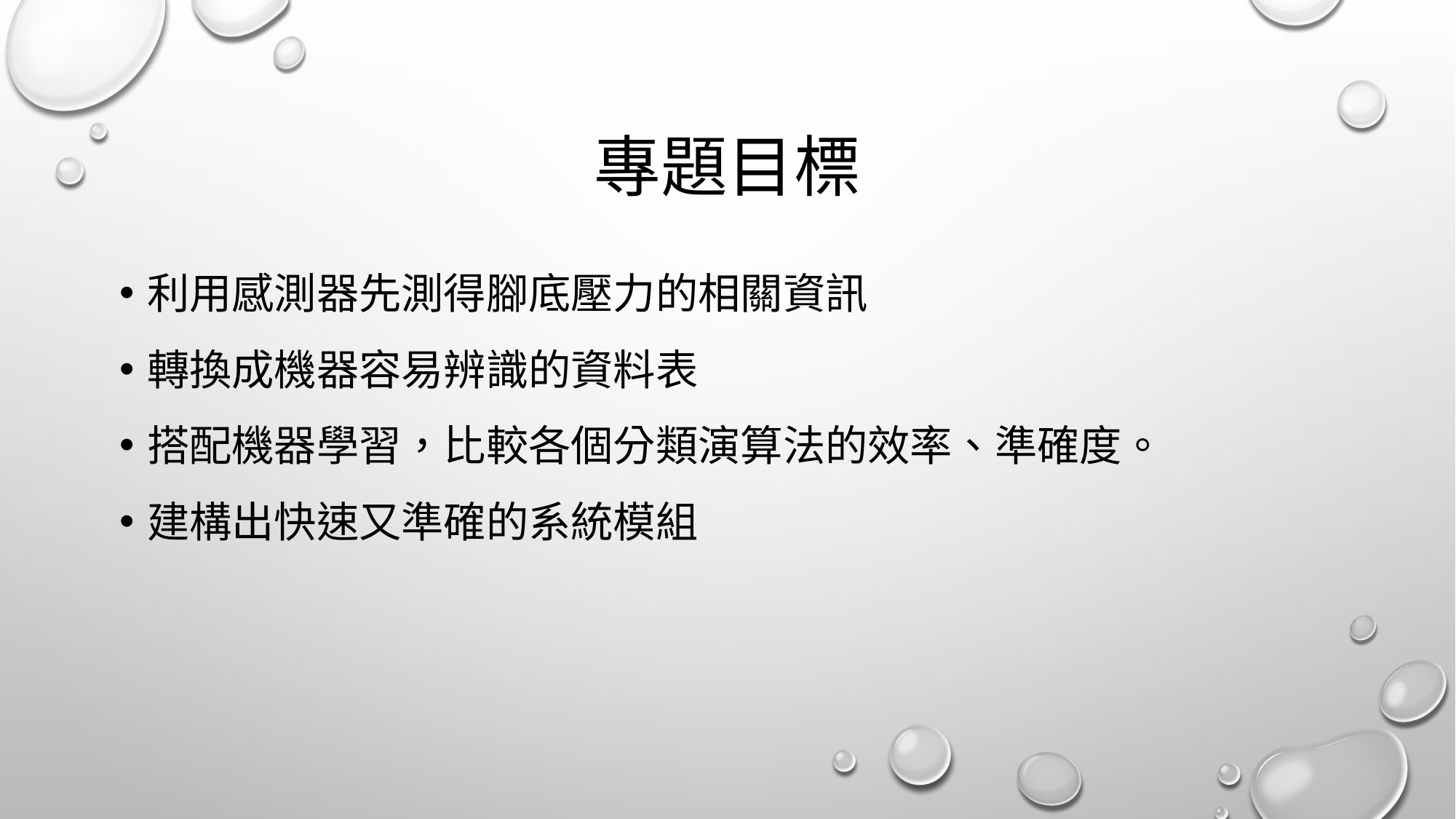

# 專題目標
利用感測器先測得腳底壓力的相關資訊
轉換成機器容易辨識的資料表
搭配機器學習，比較各個分類演算法的效率、準確度。
建構出快速又準確的系統模組